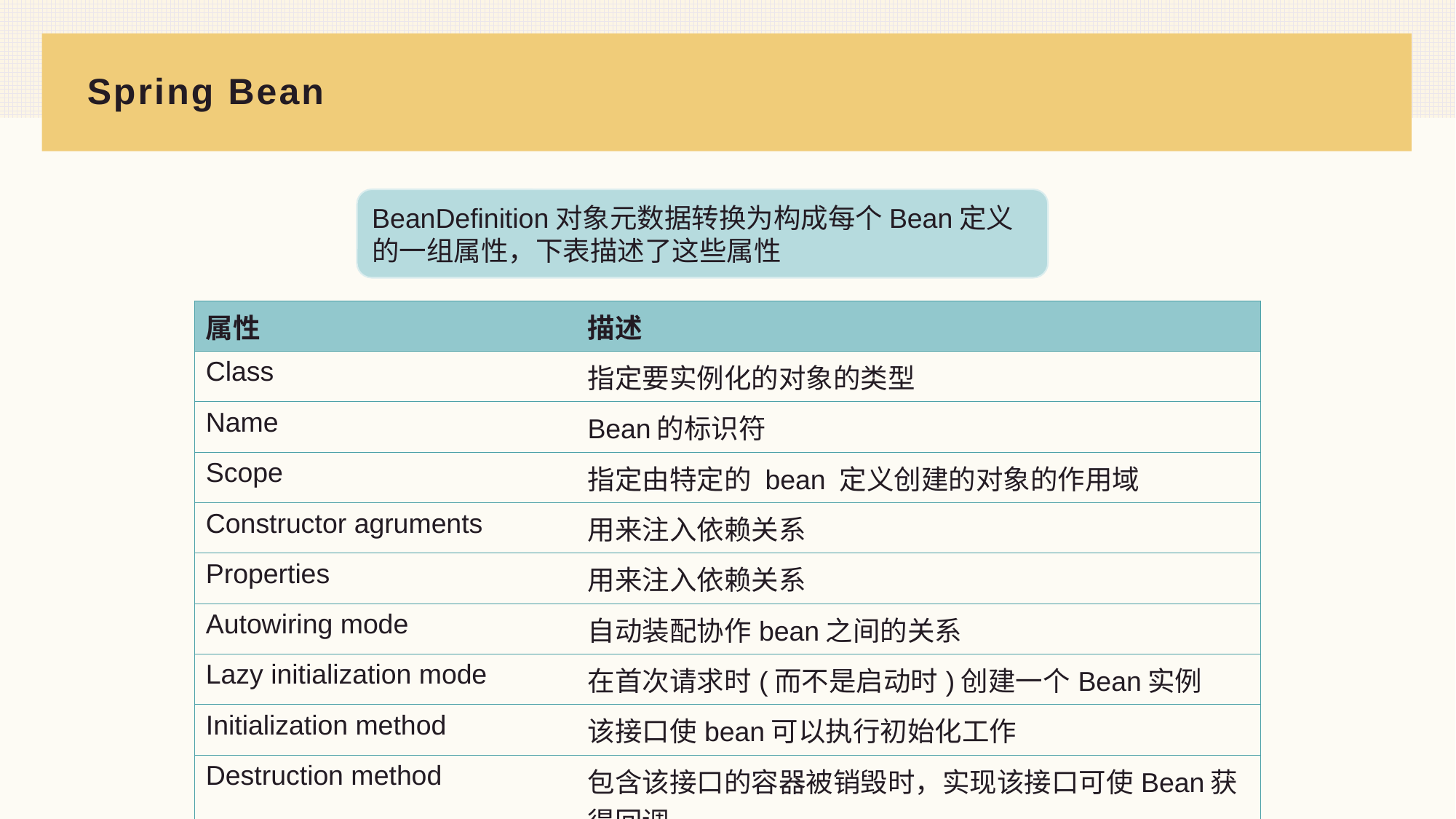

# Spring Bean
BeanDefinition对象元数据转换为构成每个Bean定义的一组属性，下表描述了这些属性
| 属性 | 描述 |
| --- | --- |
| Class | 指定要实例化的对象的类型 |
| Name | Bean的标识符 |
| Scope | 指定由特定的 bean 定义创建的对象的作用域 |
| Constructor agruments | 用来注入依赖关系 |
| Properties | 用来注入依赖关系 |
| Autowiring mode | 自动装配协作bean之间的关系 |
| Lazy initialization mode | 在首次请求时(而不是启动时)创建一个Bean实例 |
| Initialization method | 该接口使bean可以执行初始化工作 |
| Destruction method | 包含该接口的容器被销毁时，实现该接口可使Bean获得回调 |